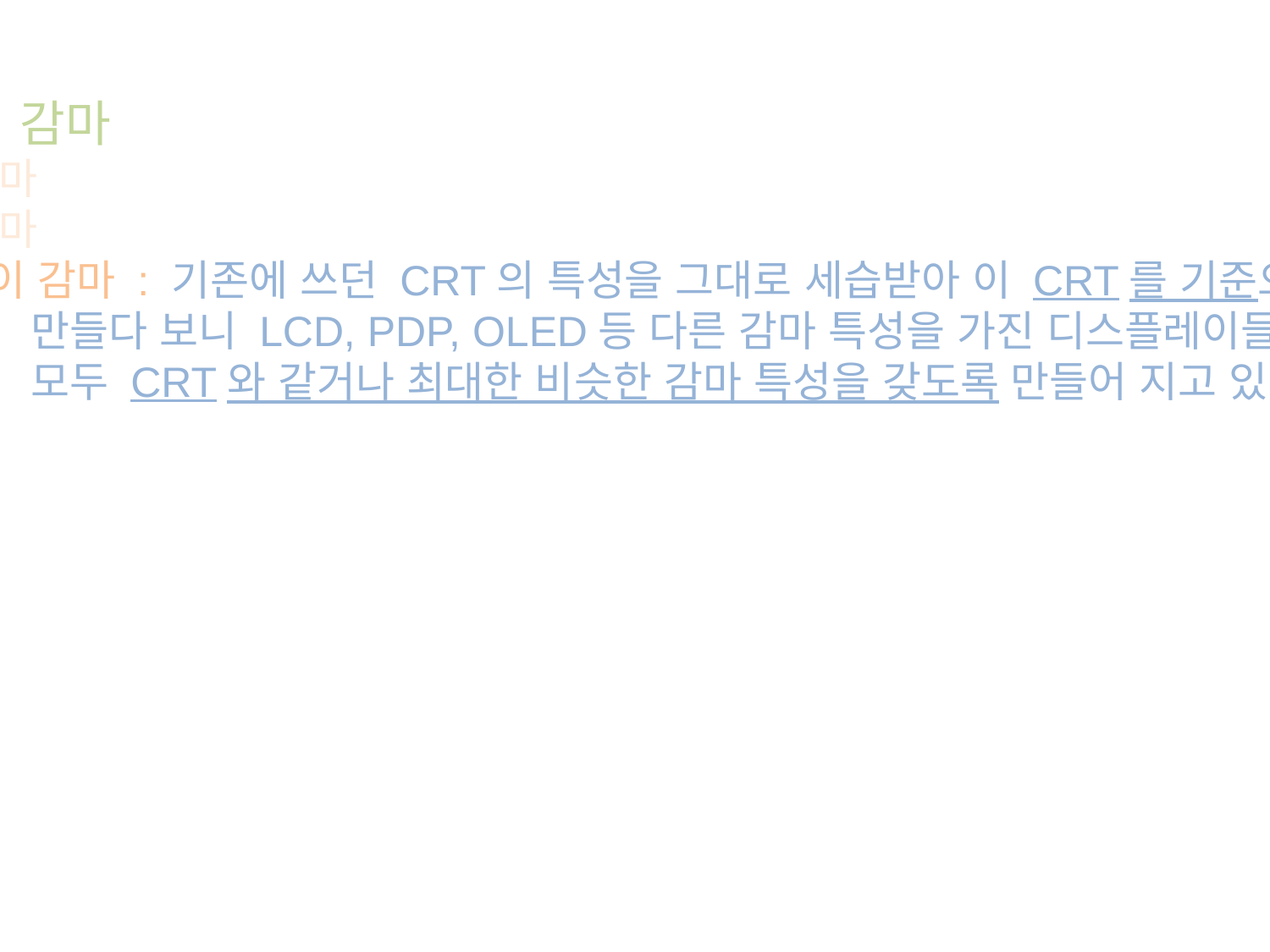

3가지의 감마
인코딩 감마
시스템 감마
디스플레이 감마 : 기존에 쓰던 CRT의 특성을 그대로 세습받아 이 CRT를 기준으로 모든 표준을
                만들다 보니 LCD, PDP, OLED등 다른 감마 특성을 가진 디스플레이들도
                모두 CRT와 같거나 최대한 비슷한 감마 특성을 갖도록 만들어 지고 있다.